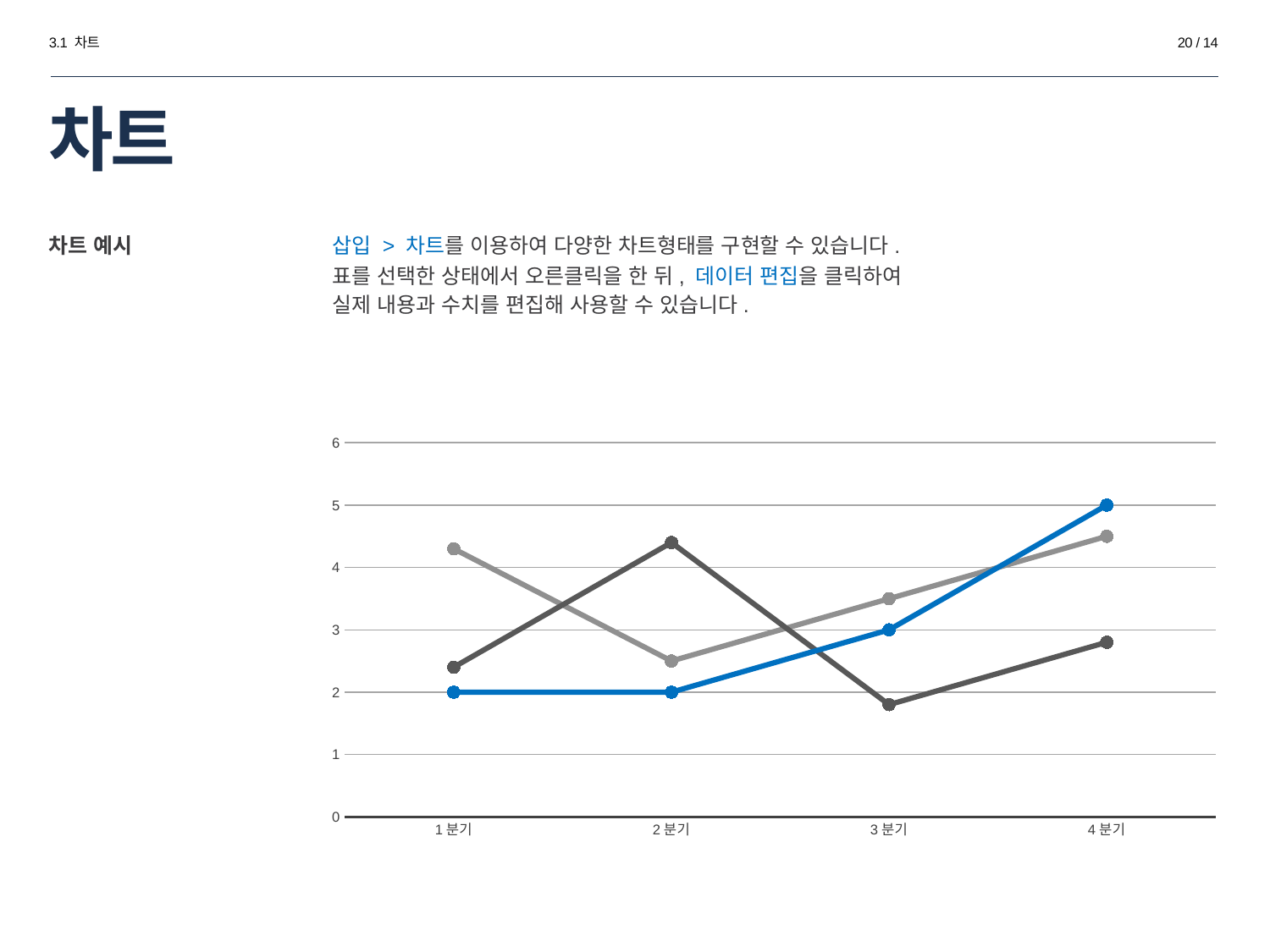

3.1 차트
20 / 14
# 차트
차트 예시
삽입 > 차트를 이용하여 다양한 차트형태를 구현할 수 있습니다.
표를 선택한 상태에서 오른클릭을 한 뒤, 데이터 편집을 클릭하여
실제 내용과 수치를 편집해 사용할 수 있습니다.

### Chart

| Category | 내용 | 내용2 | 내용3 |
|---|---|---|---|
| 1분기 | 4.3 | 2.4 | 2.0 |
| 2분기 | 2.5 | 4.4 | 2.0 |
| 3분기 | 3.5 | 1.8 | 3.0 |
| 4분기 | 4.5 | 2.8 | 5.0 |